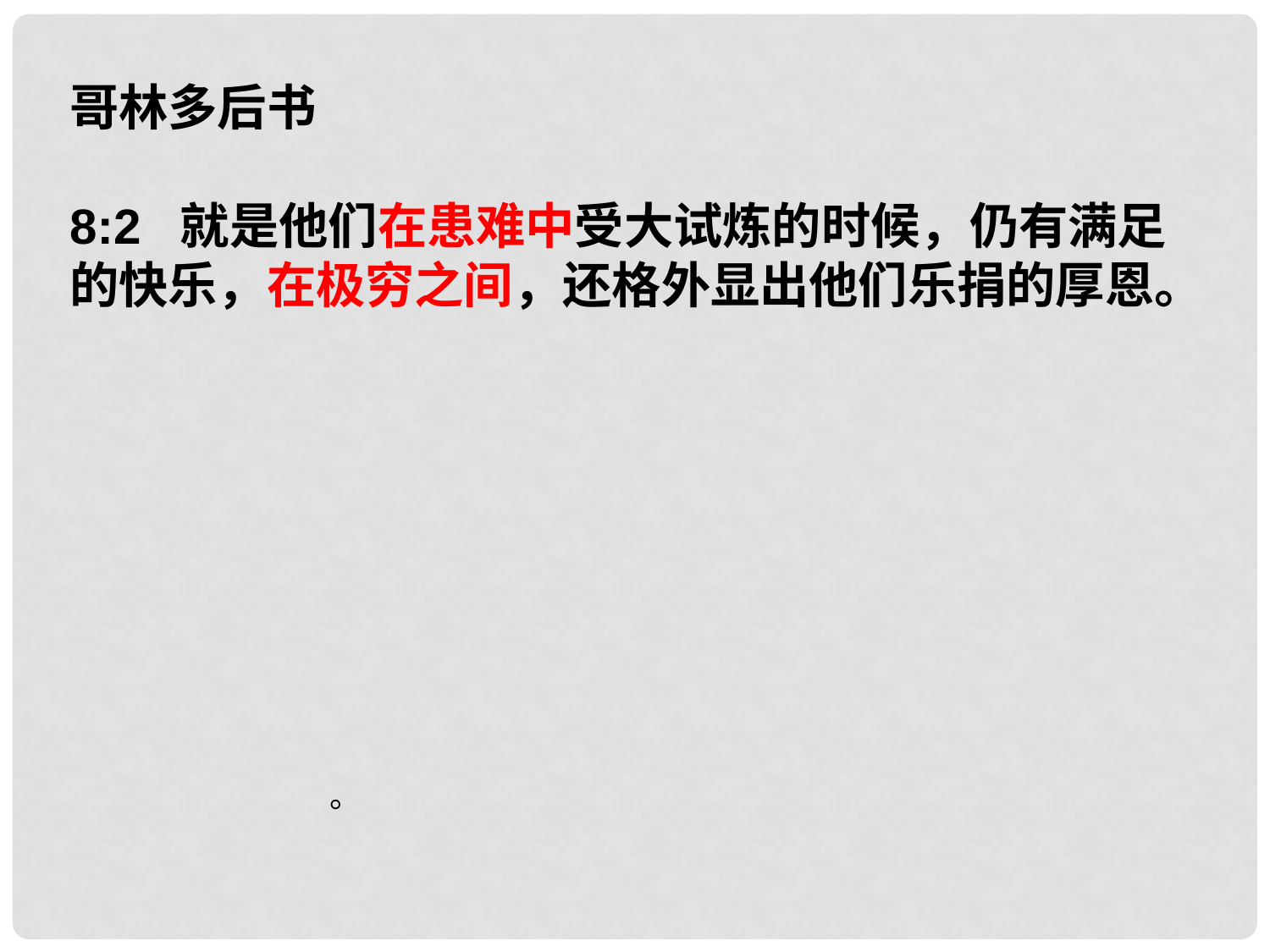

哥林多后书

8:2  就是他们在患难中受大试炼的时候，仍有满足的快乐，在极穷之间，还格外显出他们乐捐的厚恩。

。